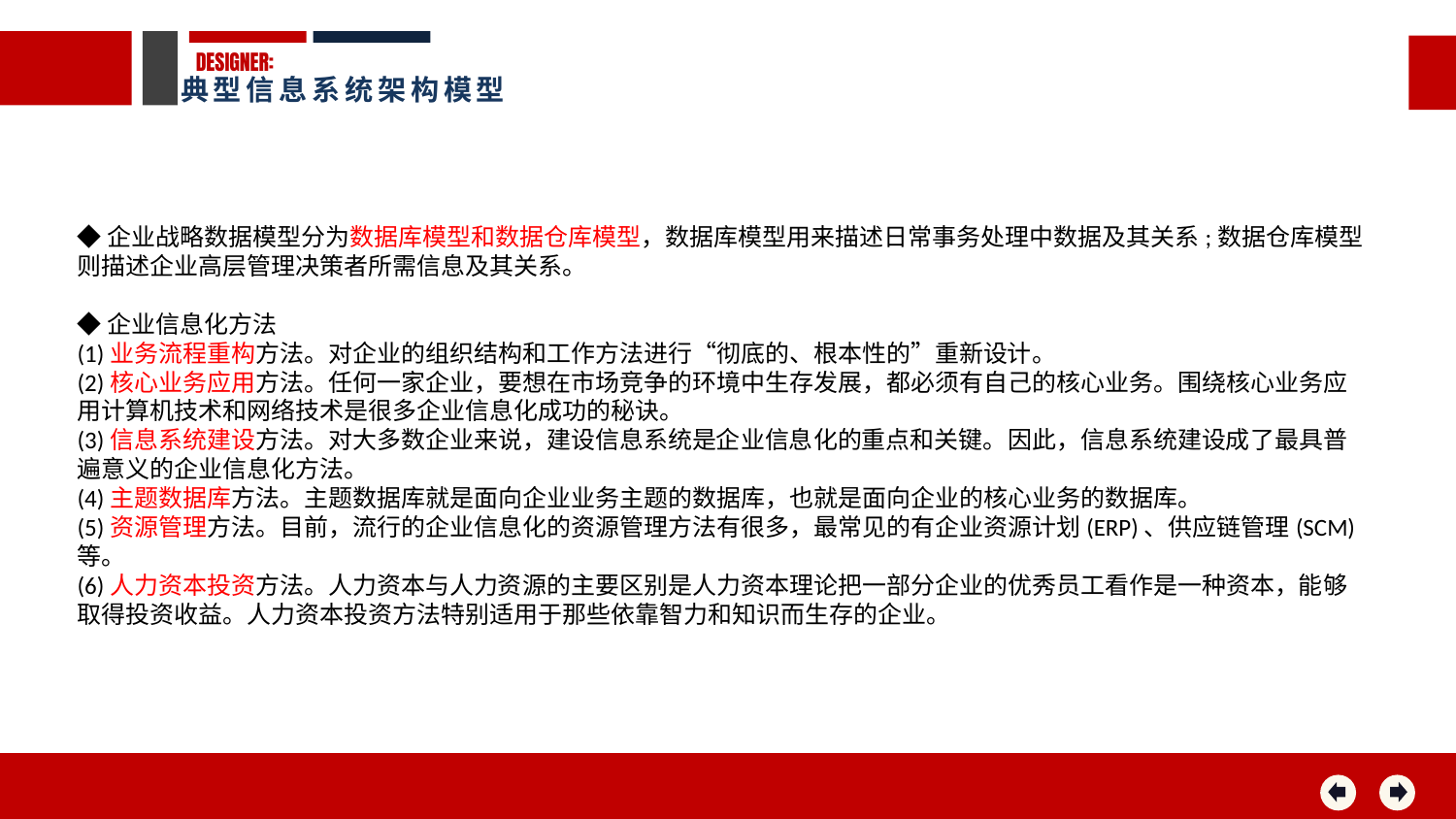

DESIGNER:
典型信息系统架构模型
◆企业战略数据模型分为数据库模型和数据仓库模型，数据库模型用来描述日常事务处理中数据及其关系;数据仓库模型则描述企业高层管理决策者所需信息及其关系。

◆企业信息化方法
(1)业务流程重构方法。对企业的组织结构和工作方法进行“彻底的、根本性的”重新设计。
(2)核心业务应用方法。任何一家企业，要想在市场竞争的环境中生存发展，都必须有自己的核心业务。围绕核心业务应用计算机技术和网络技术是很多企业信息化成功的秘诀。
(3)信息系统建设方法。对大多数企业来说，建设信息系统是企业信息化的重点和关键。因此，信息系统建设成了最具普遍意义的企业信息化方法。
(4)主题数据库方法。主题数据库就是面向企业业务主题的数据库，也就是面向企业的核心业务的数据库。
(5)资源管理方法。目前，流行的企业信息化的资源管理方法有很多，最常见的有企业资源计划(ERP)、供应链管理(SCM)等。
(6)人力资本投资方法。人力资本与人力资源的主要区别是人力资本理论把一部分企业的优秀员工看作是一种资本，能够取得投资收益。人力资本投资方法特别适用于那些依靠智力和知识而生存的企业。